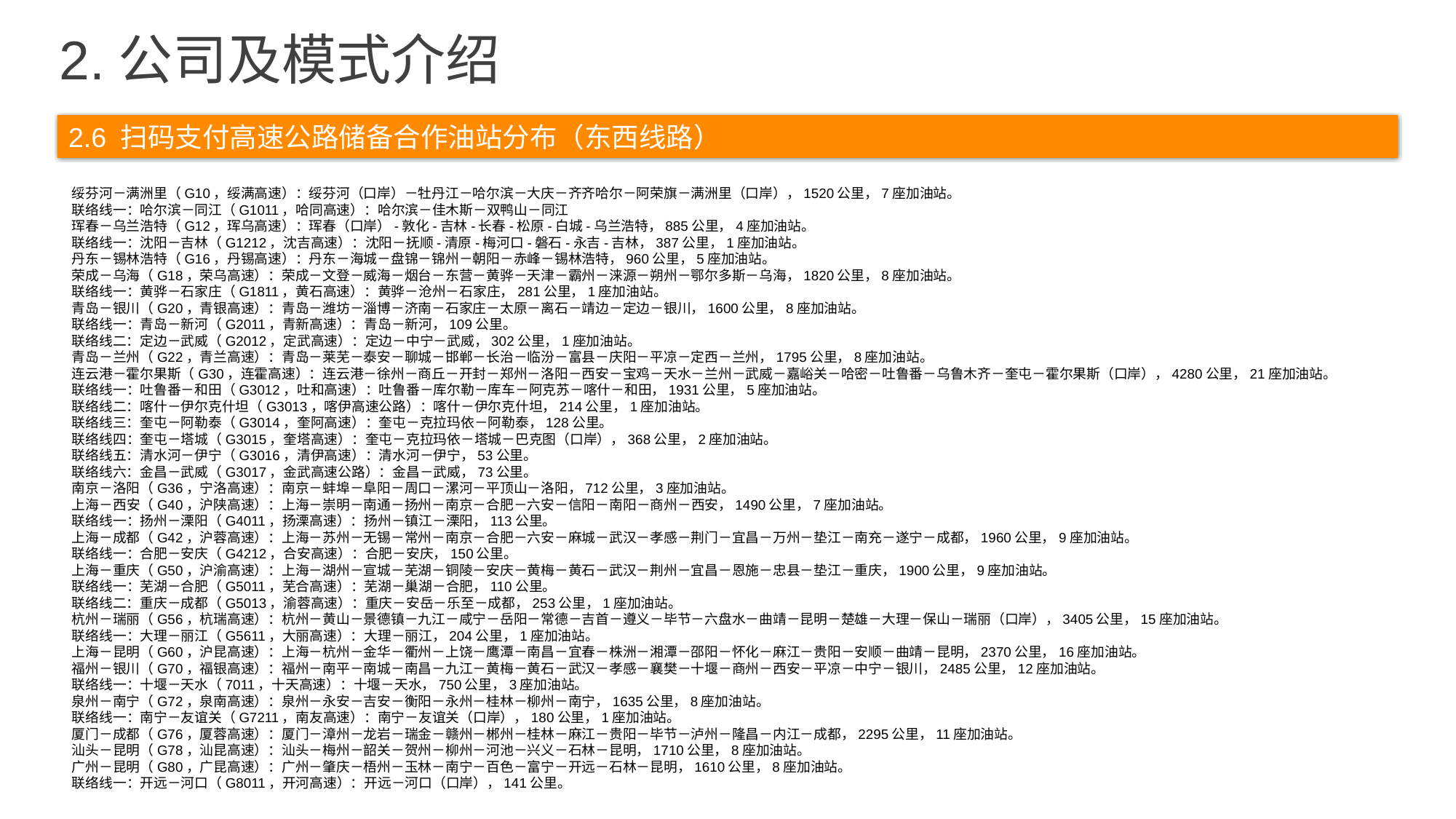

2.公司及模式介绍

2.6 扫码支付高速公路储备合作油站分布（东西线路）
绥芬河－满洲里（G10，绥满高速）：绥芬河（口岸）－牡丹江－哈尔滨－大庆－齐齐哈尔－阿荣旗－满洲里（口岸），1520公里，7座加油站。
联络线一：哈尔滨－同江（G1011，哈同高速）：哈尔滨－佳木斯－双鸭山－同江
珲春－乌兰浩特（G12，珲乌高速）：珲春（口岸）-敦化-吉林-长春-松原-白城-乌兰浩特，885公里，4座加油站。
联络线一：沈阳－吉林（G1212，沈吉高速）：沈阳－抚顺-清原-梅河口-磐石-永吉-吉林，387公里，1座加油站。
丹东－锡林浩特（G16，丹锡高速）：丹东－海城－盘锦－锦州－朝阳－赤峰－锡林浩特，960公里，5座加油站。
荣成－乌海（G18，荣乌高速）：荣成－文登－威海－烟台－东营－黄骅－天津－霸州－涞源－朔州－鄂尔多斯－乌海，1820公里，8座加油站。
联络线一：黄骅－石家庄（G1811，黄石高速）：黄骅－沧州－石家庄，281公里，1座加油站。
青岛－银川（G20，青银高速）：青岛－潍坊－淄博－济南－石家庄－太原－离石－靖边－定边－银川，1600公里，8座加油站。
联络线一：青岛－新河（G2011，青新高速）：青岛－新河，109公里。
联络线二：定边－武威（G2012，定武高速）：定边－中宁－武威，302公里，1座加油站。
青岛－兰州（G22，青兰高速）：青岛－莱芜－泰安－聊城－邯郸－长治－临汾－富县－庆阳－平凉－定西－兰州，1795公里，8座加油站。
连云港－霍尔果斯（G30，连霍高速）：连云港－徐州－商丘－开封－郑州－洛阳－西安－宝鸡－天水－兰州－武威－嘉峪关－哈密－吐鲁番－乌鲁木齐－奎屯－霍尔果斯（口岸），4280公里，21座加油站。
联络线一：吐鲁番－和田（G3012，吐和高速）：吐鲁番－库尔勒－库车－阿克苏－喀什－和田，1931公里，5座加油站。
联络线二：喀什－伊尔克什坦（G3013，喀伊高速公路）：喀什－伊尔克什坦，214公里，1座加油站。
联络线三：奎屯－阿勒泰（G3014，奎阿高速）：奎屯－克拉玛依－阿勒泰，128公里。
联络线四：奎屯－塔城（G3015，奎塔高速）：奎屯－克拉玛依－塔城－巴克图（口岸），368公里，2座加油站。
联络线五：清水河－伊宁（G3016，清伊高速）：清水河－伊宁，53公里。
联络线六：金昌－武威（G3017，金武高速公路）：金昌－武威，73公里。
南京－洛阳（G36，宁洛高速）：南京－蚌埠－阜阳－周口－漯河－平顶山－洛阳，712公里，3座加油站。
上海－西安（G40，沪陕高速）：上海－崇明－南通－扬州－南京－合肥－六安－信阳－南阳－商州－西安，1490公里，7座加油站。
联络线一：扬州－溧阳（G4011，扬溧高速）：扬州－镇江－溧阳，113公里。
上海－成都（G42，沪蓉高速）：上海－苏州－无锡－常州－南京－合肥－六安－麻城－武汉－孝感－荆门－宜昌－万州－垫江－南充－遂宁－成都，1960公里，9座加油站。
联络线一：合肥－安庆（G4212，合安高速）：合肥－安庆，150公里。
上海－重庆（G50，沪渝高速）：上海－湖州－宣城－芜湖－铜陵－安庆－黄梅－黄石－武汉－荆州－宜昌－恩施－忠县－垫江－重庆，1900公里，9座加油站。
联络线一：芜湖－合肥（G5011，芜合高速）：芜湖－巢湖－合肥，110公里。
联络线二：重庆－成都（G5013，渝蓉高速）：重庆－安岳－乐至－成都，253公里，1座加油站。
杭州－瑞丽（G56，杭瑞高速）：杭州－黄山－景德镇－九江－咸宁－岳阳－常德－吉首－遵义－毕节－六盘水－曲靖－昆明－楚雄－大理－保山－瑞丽（口岸），3405公里，15座加油站。
联络线一：大理－丽江（G5611，大丽高速）：大理－丽江，204公里，1座加油站。
上海－昆明（G60，沪昆高速）：上海－杭州－金华－衢州－上饶－鹰潭－南昌－宜春－株洲－湘潭－邵阳－怀化－麻江－贵阳－安顺－曲靖－昆明，2370公里，16座加油站。
福州－银川（G70，福银高速）：福州－南平－南城－南昌－九江－黄梅－黄石－武汉－孝感－襄樊－十堰－商州－西安－平凉－中宁－银川，2485公里，12座加油站。
联络线一：十堰－天水（7011，十天高速）：十堰－天水，750公里，3座加油站。
泉州－南宁（G72，泉南高速）：泉州－永安－吉安－衡阳－永州－桂林－柳州－南宁，1635公里，8座加油站。
联络线一：南宁－友谊关（G7211，南友高速）：南宁－友谊关（口岸），180公里，1座加油站。
厦门－成都（G76，厦蓉高速）：厦门－漳州－龙岩－瑞金－赣州－郴州－桂林－麻江－贵阳－毕节－泸州－隆昌－内江－成都，2295公里，11座加油站。
汕头－昆明（G78，汕昆高速）：汕头－梅州－韶关－贺州－柳州－河池－兴义－石林－昆明，1710公里，8座加油站。
广州－昆明（G80，广昆高速）：广州－肇庆－梧州－玉林－南宁－百色－富宁－开远－石林－昆明，1610公里，8座加油站。
联络线一：开远－河口（G8011，开河高速）：开远－河口（口岸），141公里。
西航石化区域储备油站数量